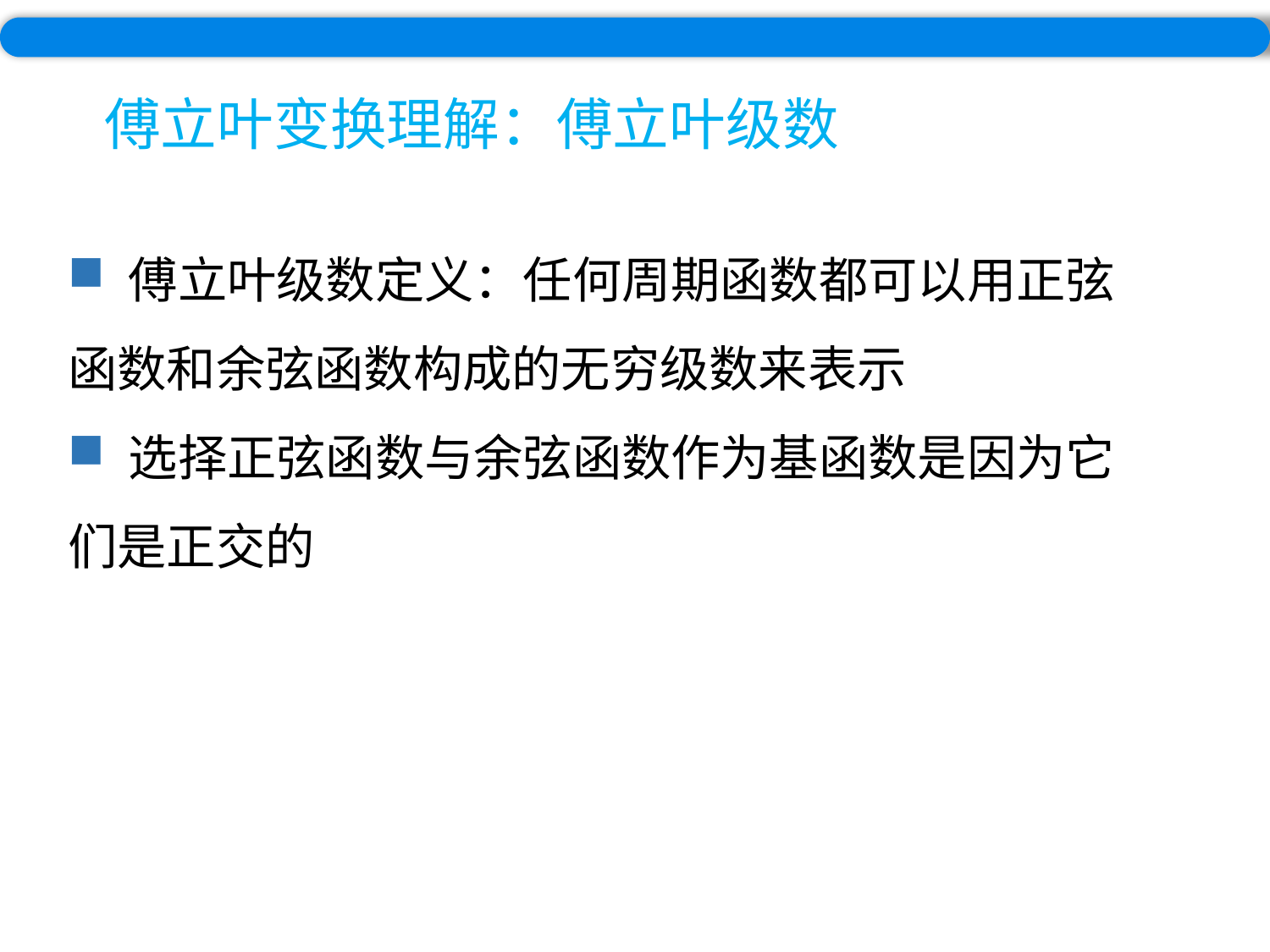

傅立叶变换理解：傅立叶级数
 傅立叶级数定义：任何周期函数都可以用正弦函数和余弦函数构成的无穷级数来表示
 选择正弦函数与余弦函数作为基函数是因为它们是正交的